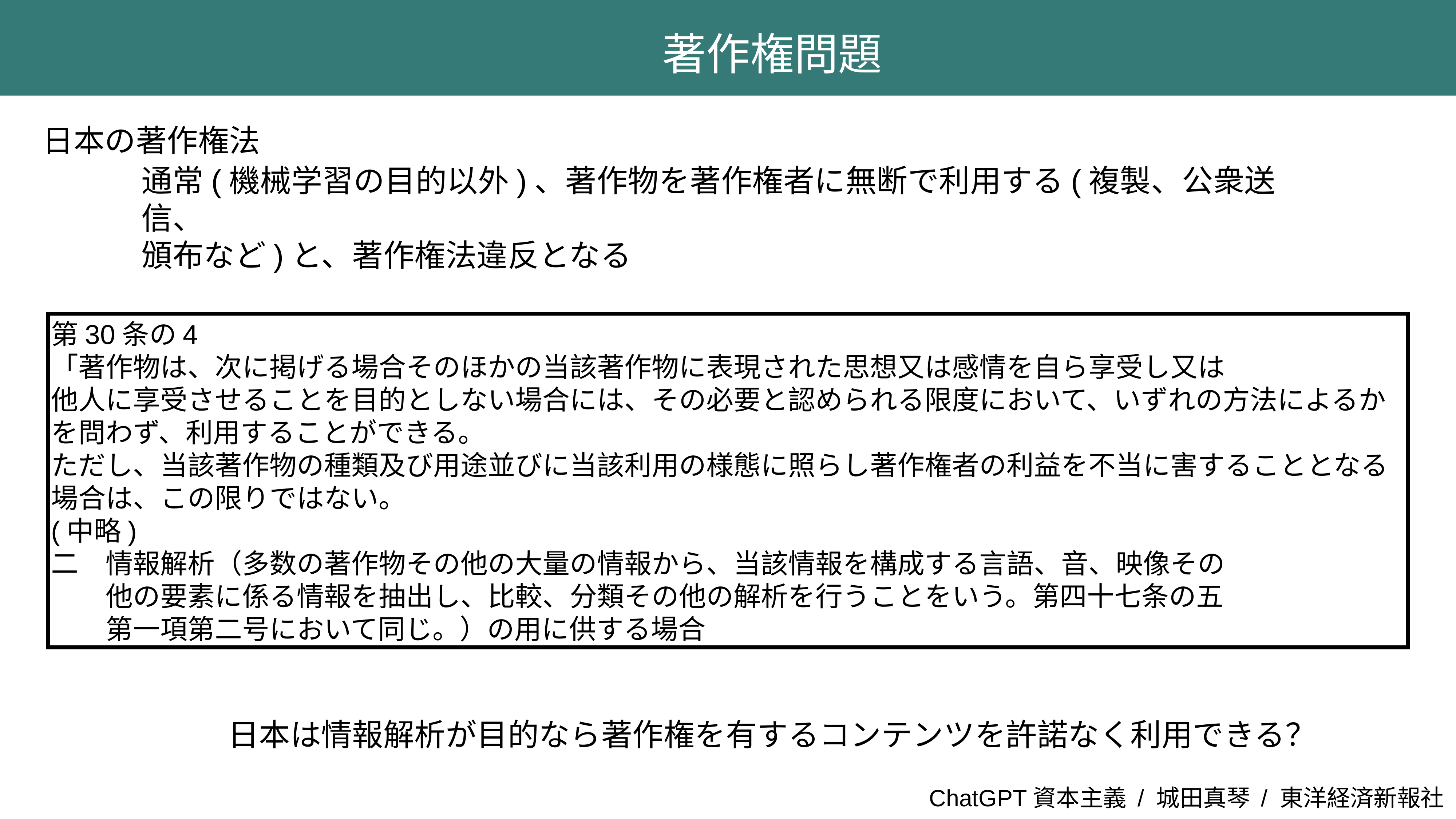

著作権問題
日本の著作権法
通常(機械学習の目的以外)、著作物を著作権者に無断で利用する(複製、公衆送信、
頒布など)と、著作権法違反となる
第30条の4
「著作物は、次に掲げる場合そのほかの当該著作物に表現された思想又は感情を自ら享受し又は
他人に享受させることを目的としない場合には、その必要と認められる限度において、いずれの方法によるかを問わず、利用することができる。
ただし、当該著作物の種類及び用途並びに当該利用の様態に照らし著作権者の利益を不当に害することとなる場合は、この限りではない。
(中略)
二　情報解析（多数の著作物その他の大量の情報から、当該情報を構成する言語、音、映像その
　　他の要素に係る情報を抽出し、比較、分類その他の解析を行うことをいう。第四十七条の五
　　第一項第二号において同じ。）の用に供する場合
日本は情報解析が目的なら著作権を有するコンテンツを許諾なく利用できる？
ChatGPT資本主義 / 城田真琴 / 東洋経済新報社